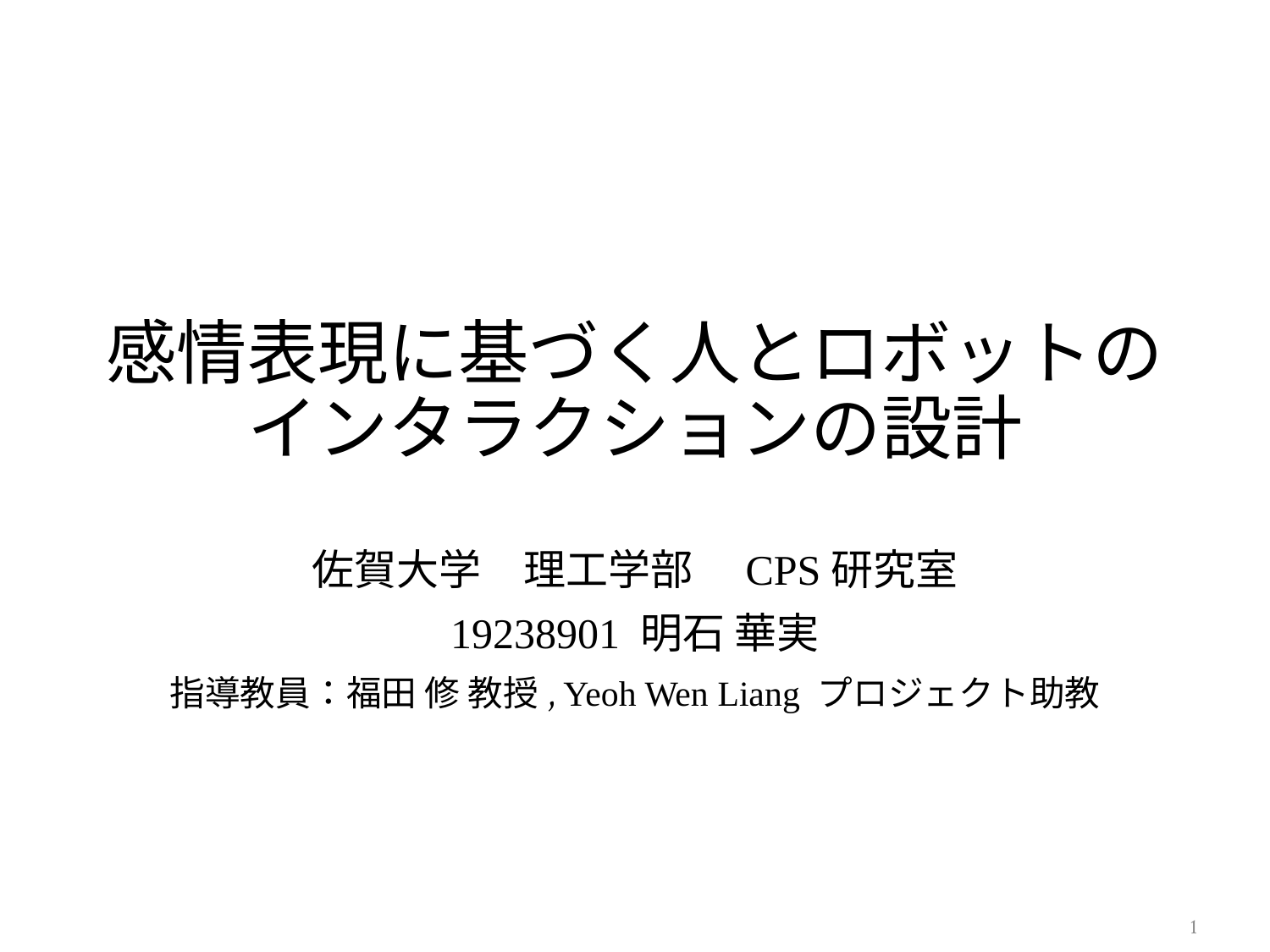

# 感情表現に基づく人とロボットの インタラクションの設計
佐賀大学　理工学部　CPS研究室
19238901 明石 華実
指導教員：福田 修 教授, Yeoh Wen Liang プロジェクト助教

1